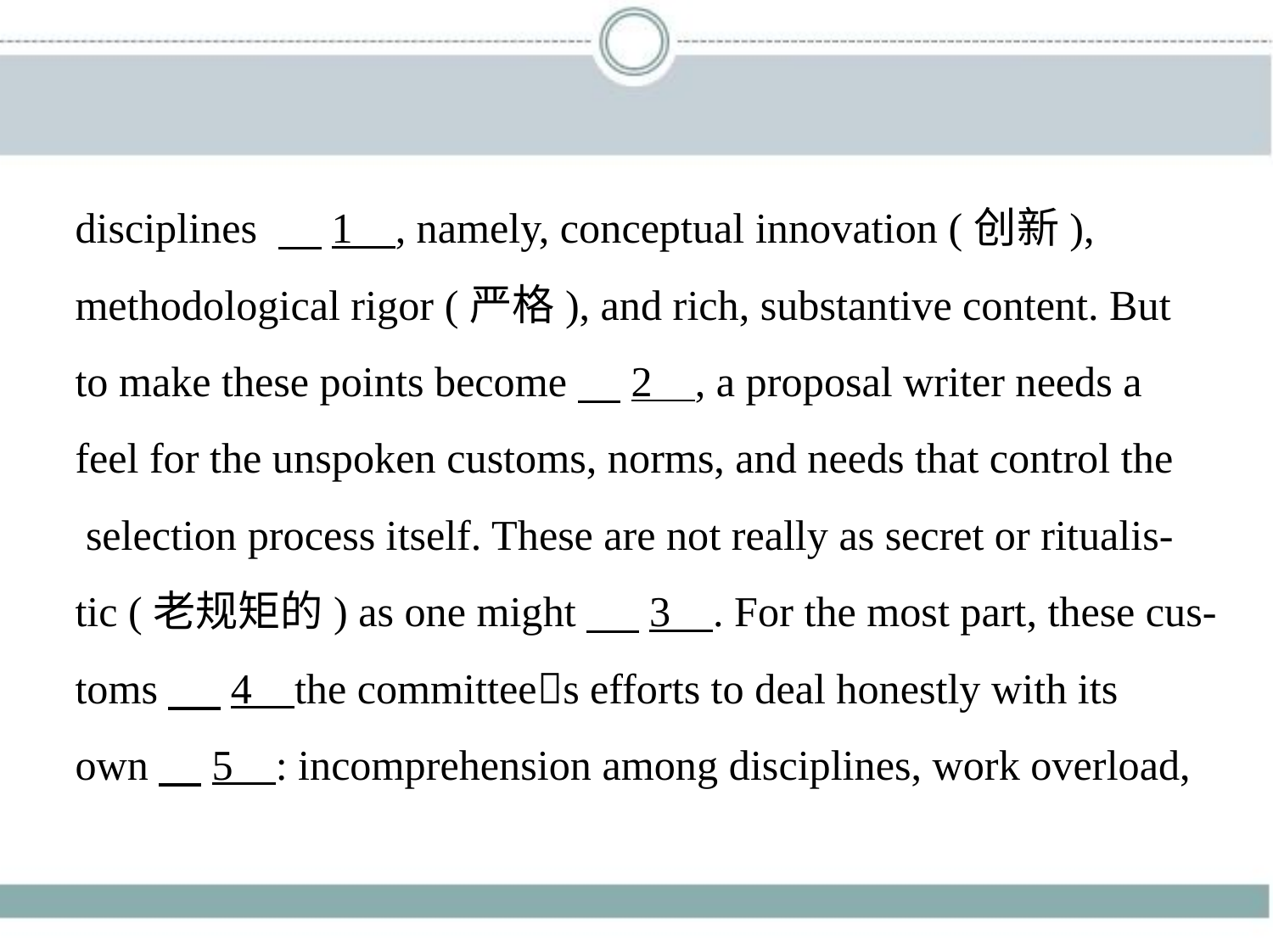

disciplines 　1    , namely, conceptual innovation (创新),
methodological rigor (严格), and rich, substantive content. But
to make these points become　2    , a proposal writer needs a
feel for the unspoken customs, norms, and needs that control the
 selection process itself. These are not really as secret or ritualis-
tic (老规矩的) as one might　 3    . For the most part, these cus-
toms　 4    the committee􀆳s efforts to deal honestly with its
own　5    : incomprehension among disciplines, work overload,